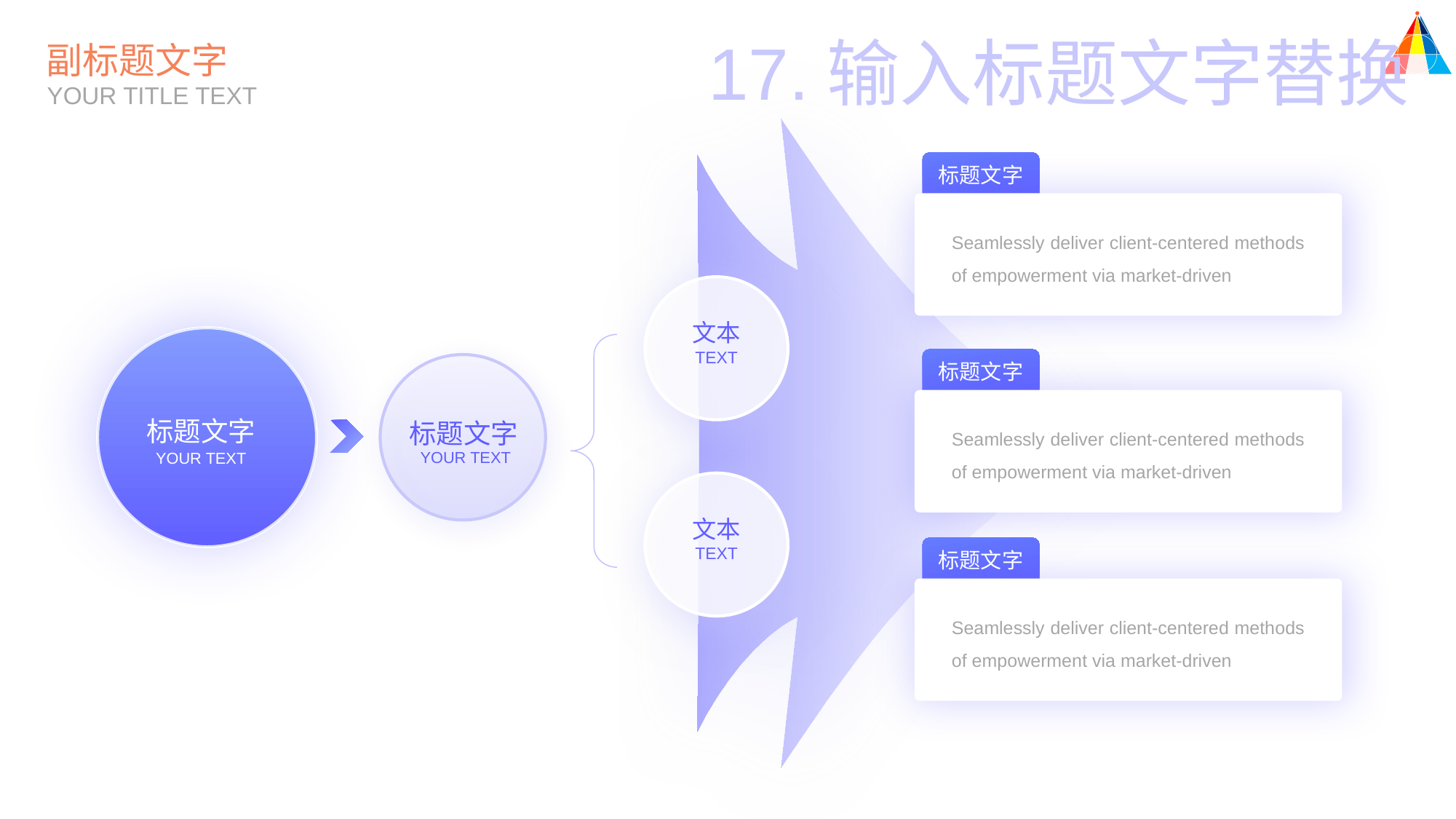

17.输入标题文字替换
副标题文字
YOUR TITLE TEXT

标题文字

Seamlessly deliver client-centered methods of empowerment via market-driven

文本
TEXT

标题文字

标题文字
标题文字
Seamlessly deliver client-centered methods of empowerment via market-driven

YOUR TEXT
YOUR TEXT

文本
TEXT

标题文字

Seamlessly deliver client-centered methods of empowerment via market-driven